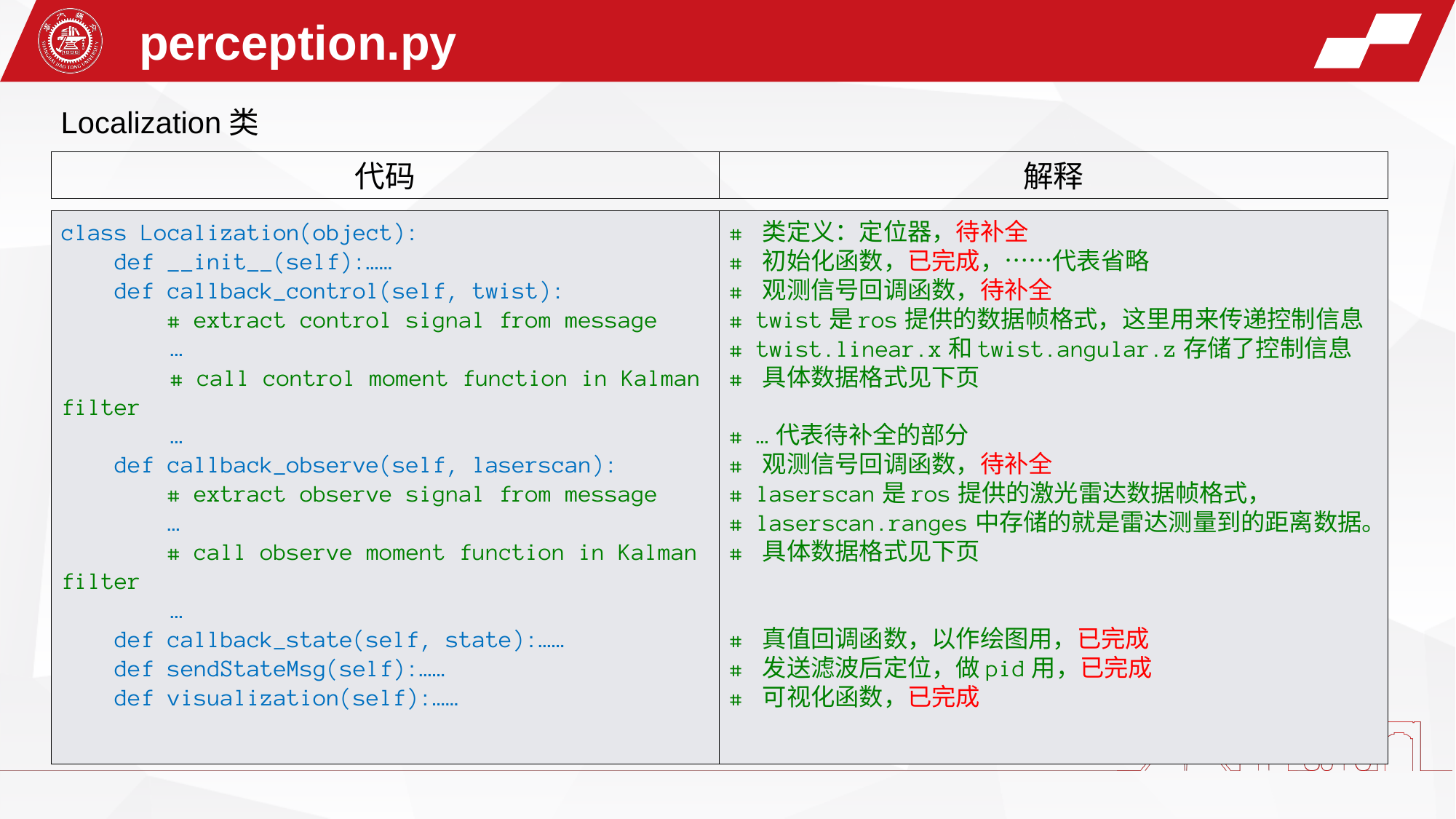

perception.py
Localization类
代码
解释
class Localization(object):
    def __init__(self):……
    def callback_control(self, twist):
        # extract control signal from message
	…
	# call control moment function in Kalman filter
	…
    def callback_observe(self, laserscan):
        # extract observe signal from message
        …
        # call observe moment function in Kalman filter
	…
    def callback_state(self, state):……
    def sendStateMsg(self):……
    def visualization(self):……

# 类定义：定位器，待补全
# 初始化函数，已完成，……代表省略
# 观测信号回调函数，待补全
# twist是ros提供的数据帧格式，这里用来传递控制信息
# twist.linear.x和twist.angular.z存储了控制信息
# 具体数据格式见下页

# …代表待补全的部分
# 观测信号回调函数，待补全
# laserscan是ros提供的激光雷达数据帧格式，
# laserscan.ranges中存储的就是雷达测量到的距离数据。
# 具体数据格式见下页

# 真值回调函数，以作绘图用，已完成
# 发送滤波后定位，做pid用，已完成
# 可视化函数，已完成